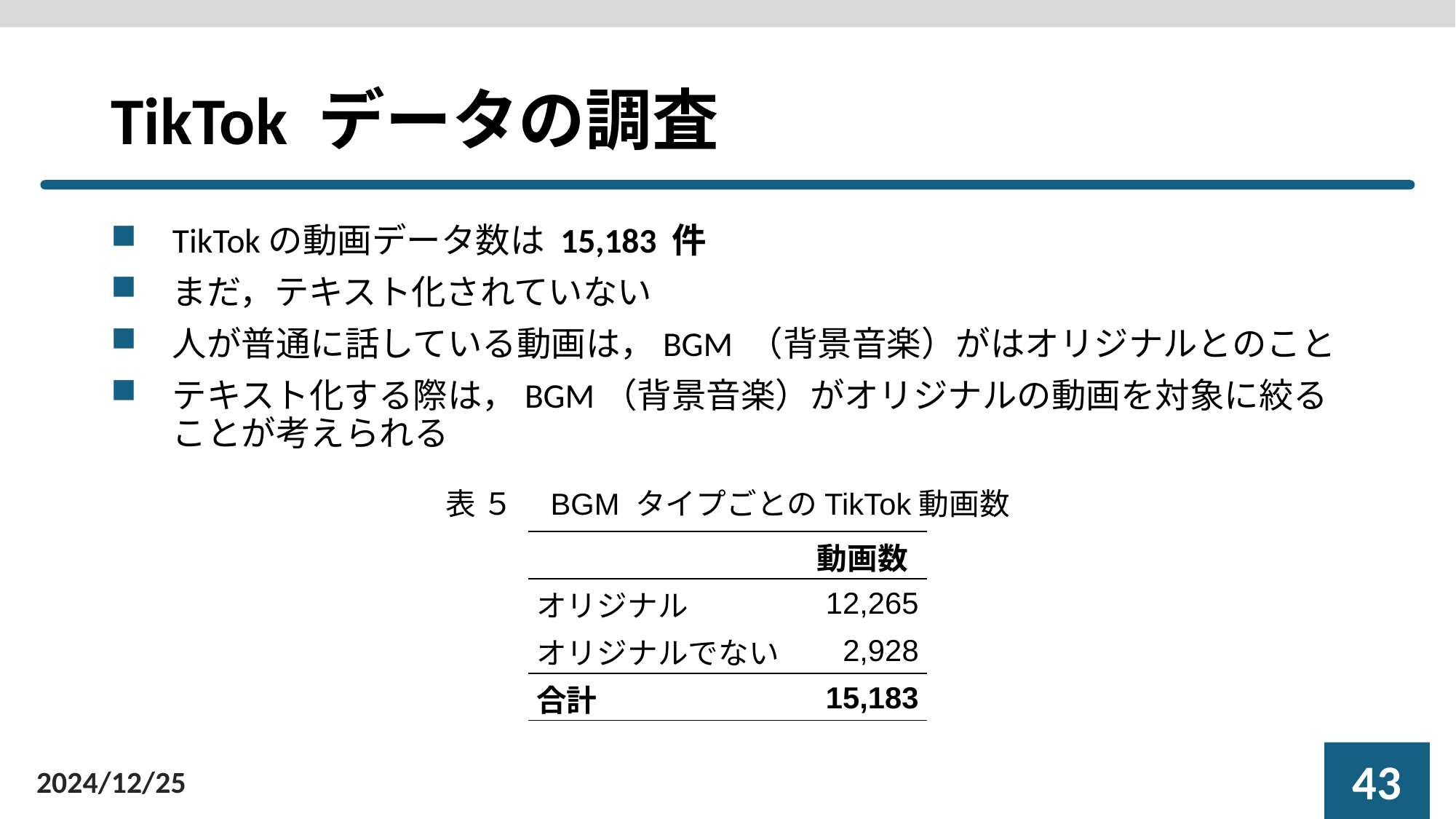

# TikTok データの調査

TikTokの動画データ数は 15,183 件
まだ，テキスト化されていない
人が普通に話している動画は，BGM （背景音楽）がはオリジナルとのこと
テキスト化する際は，BGM（背景音楽）がオリジナルの動画を対象に絞ることが考えられる
表 ５　BGM タイプごとのTikTok動画数
|  | 動画数 |
| --- | --- |
| オリジナル | 12,265 |
| オリジナルでない | 2,928 |
| 合計 | 15,183 |
43
2024/12/25